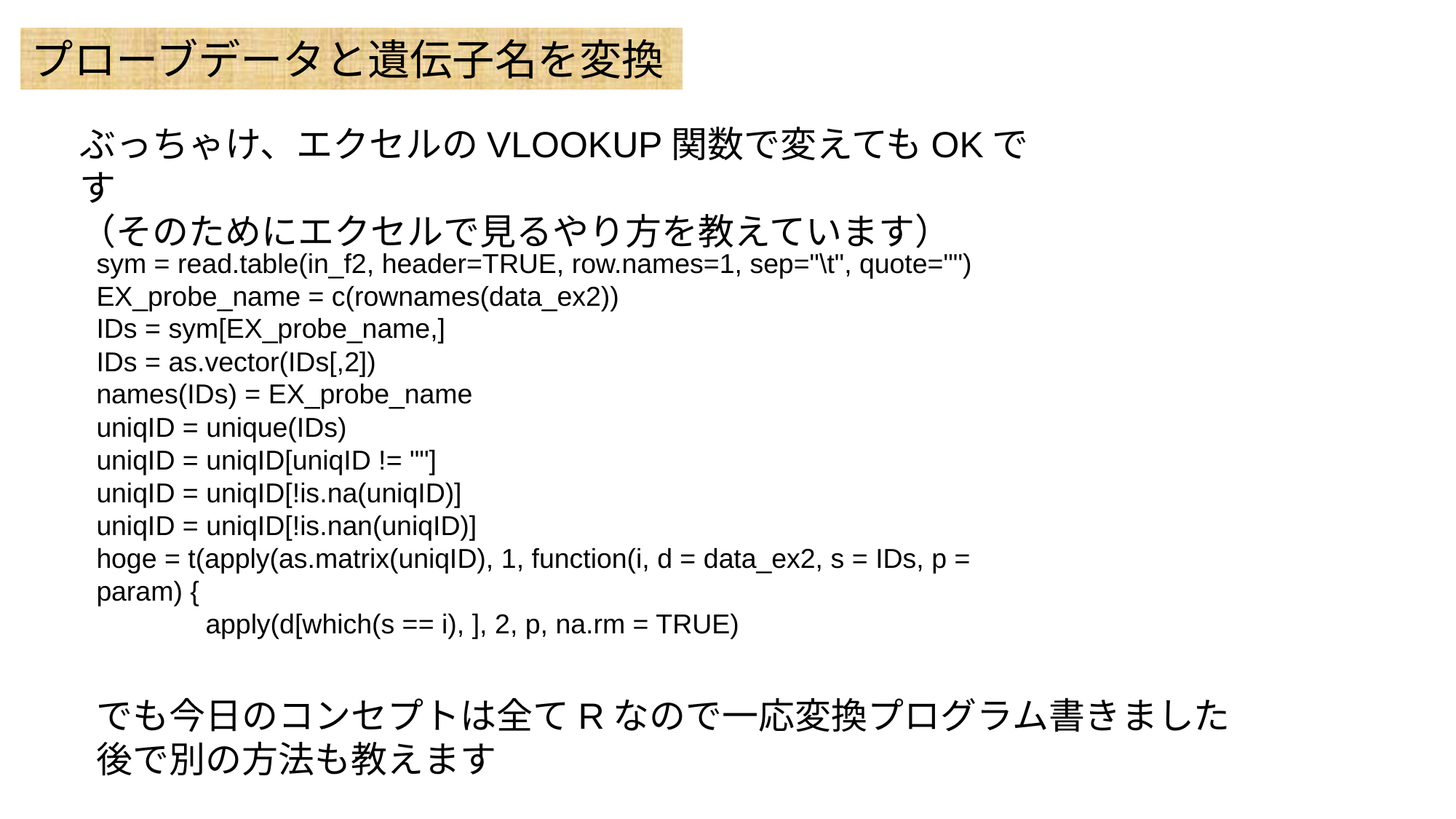

プローブデータと遺伝子名を変換
ぶっちゃけ、エクセルのVLOOKUP関数で変えてもOKです
（そのためにエクセルで見るやり方を教えています）
sym = read.table(in_f2, header=TRUE, row.names=1, sep="\t", quote="")
EX_probe_name = c(rownames(data_ex2))
IDs = sym[EX_probe_name,]
IDs = as.vector(IDs[,2])
names(IDs) = EX_probe_name
uniqID = unique(IDs)
uniqID = uniqID[uniqID != ""]
uniqID = uniqID[!is.na(uniqID)]
uniqID = uniqID[!is.nan(uniqID)]
hoge = t(apply(as.matrix(uniqID), 1, function(i, d = data_ex2, s = IDs, p = param) {
	apply(d[which(s == i), ], 2, p, na.rm = TRUE)
でも今日のコンセプトは全てRなので一応変換プログラム書きました
後で別の方法も教えます